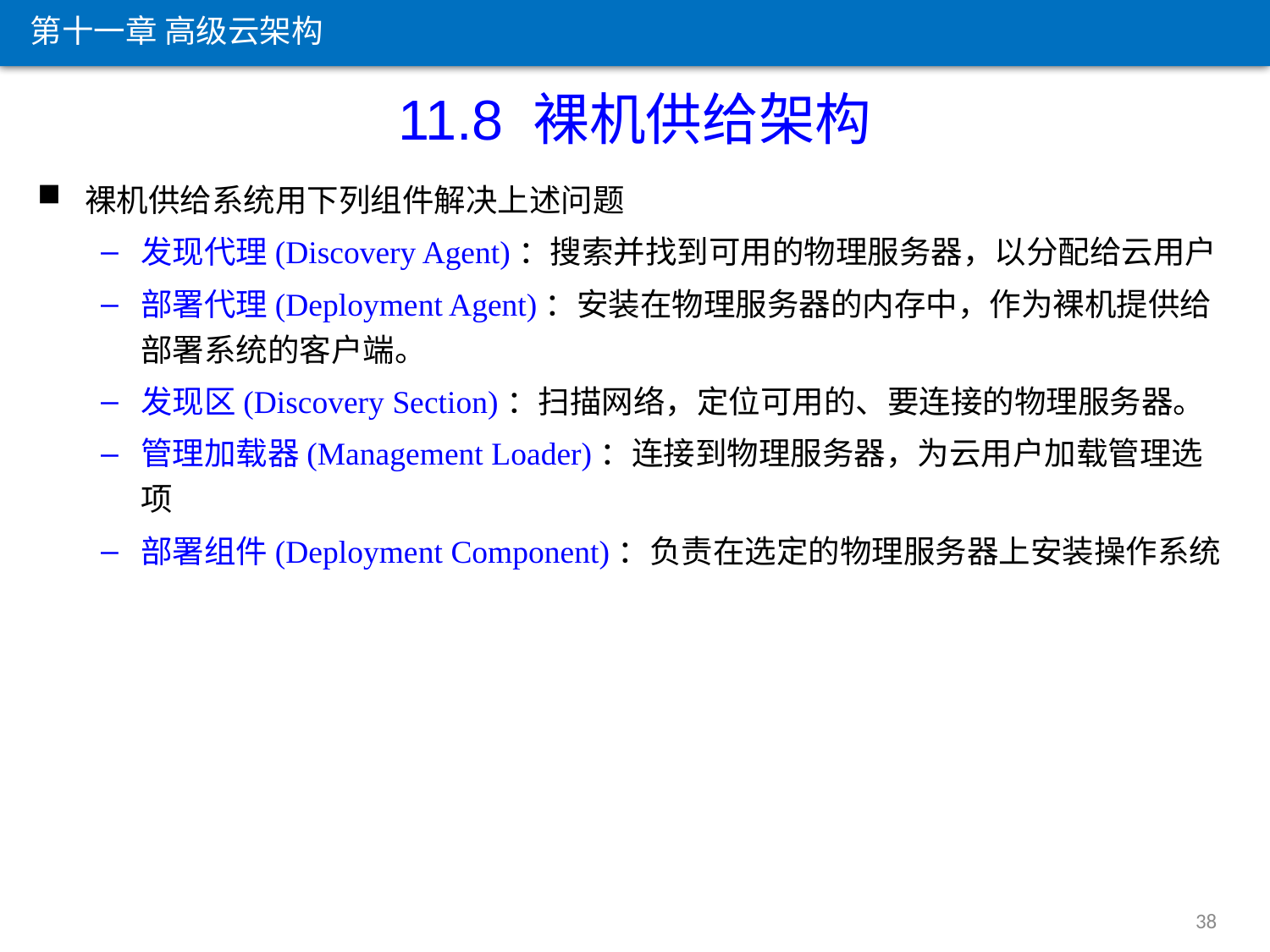

第十一章 高级云架构
11.8 裸机供给架构
裸机供给系统用下列组件解决上述问题
发现代理(Discovery Agent)：搜索并找到可用的物理服务器，以分配给云用户
部署代理(Deployment Agent)：安装在物理服务器的内存中，作为裸机提供给部署系统的客户端。
发现区(Discovery Section)：扫描网络，定位可用的、要连接的物理服务器。
管理加载器(Management Loader)：连接到物理服务器，为云用户加载管理选项
部署组件(Deployment Component)：负责在选定的物理服务器上安装操作系统
38